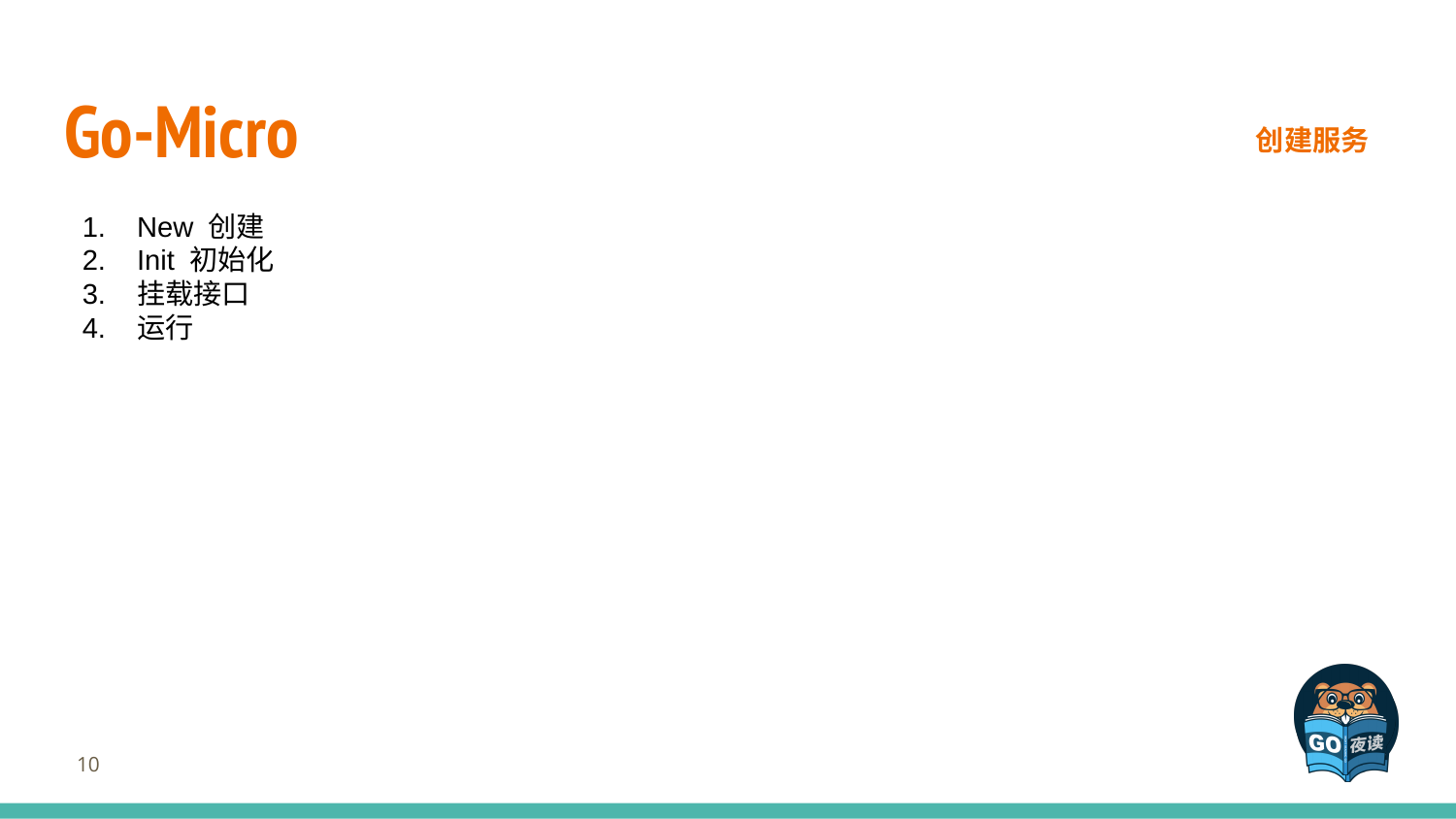

# Go-Micro
创建服务
New 创建
Init 初始化
挂载接口
运行

10